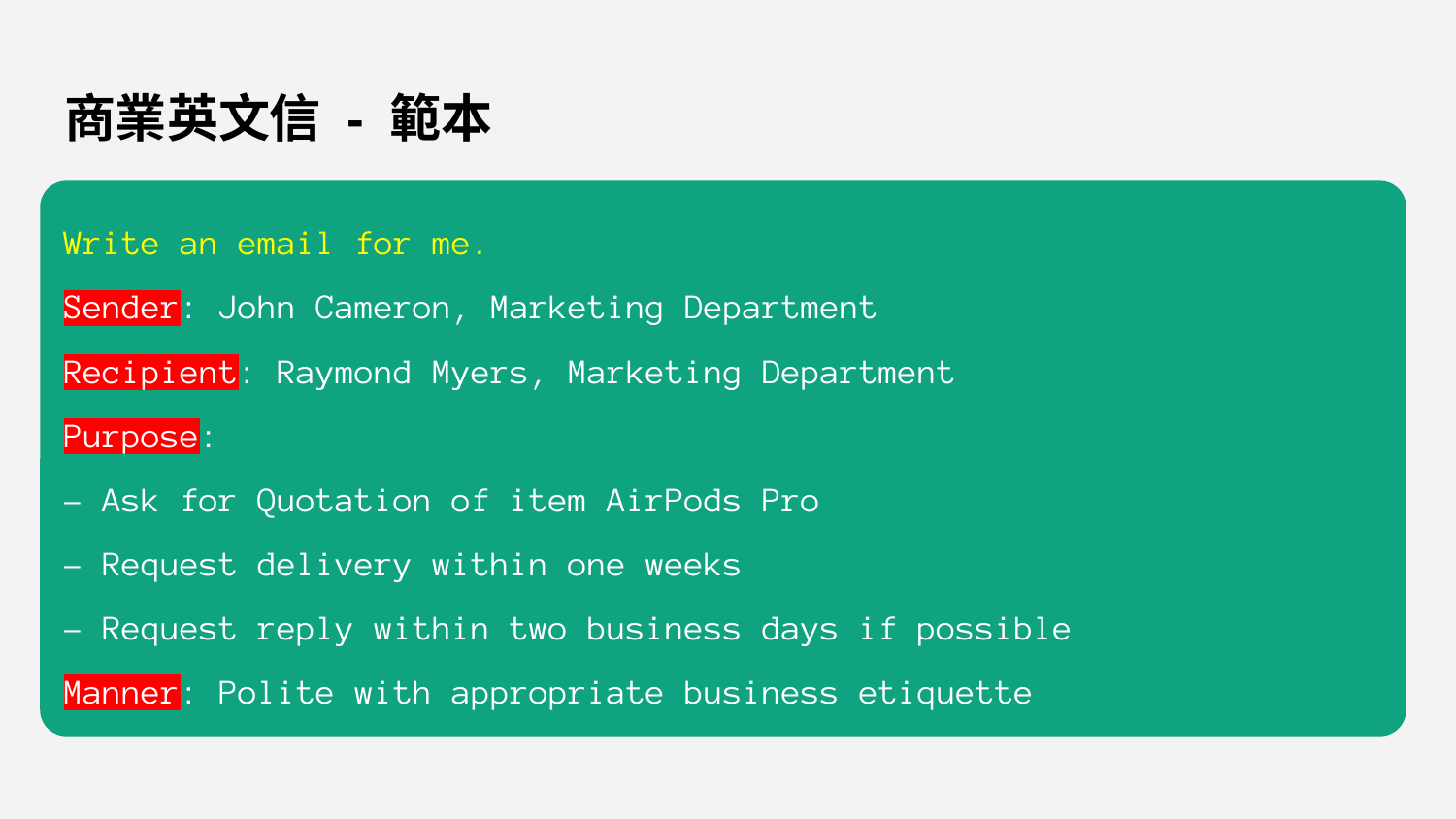

# 商業英文信 - 範本

Write an email for me.
Sender: John Cameron, Marketing Department
Recipient: Raymond Myers, Marketing Department
Purpose:
- Ask for Quotation of item AirPods Pro
- Request delivery within one weeks
- Request reply within two business days if possible
Manner: Polite with appropriate business etiquette